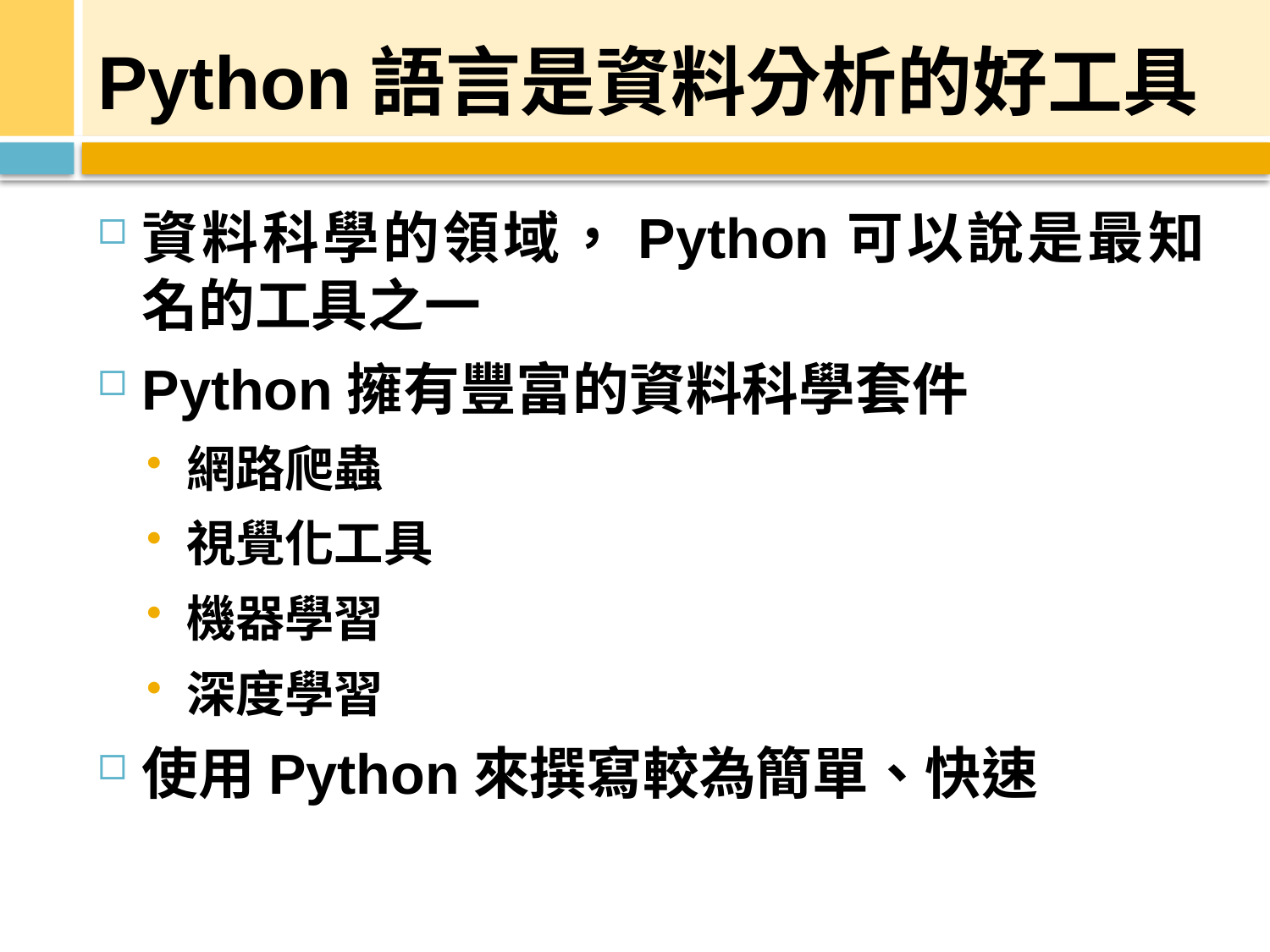

# Python語言是資料分析的好工具
資料科學的領域，Python可以說是最知名的工具之一
Python擁有豐富的資料科學套件
網路爬蟲
視覺化工具
機器學習
深度學習
使用Python來撰寫較為簡單、快速